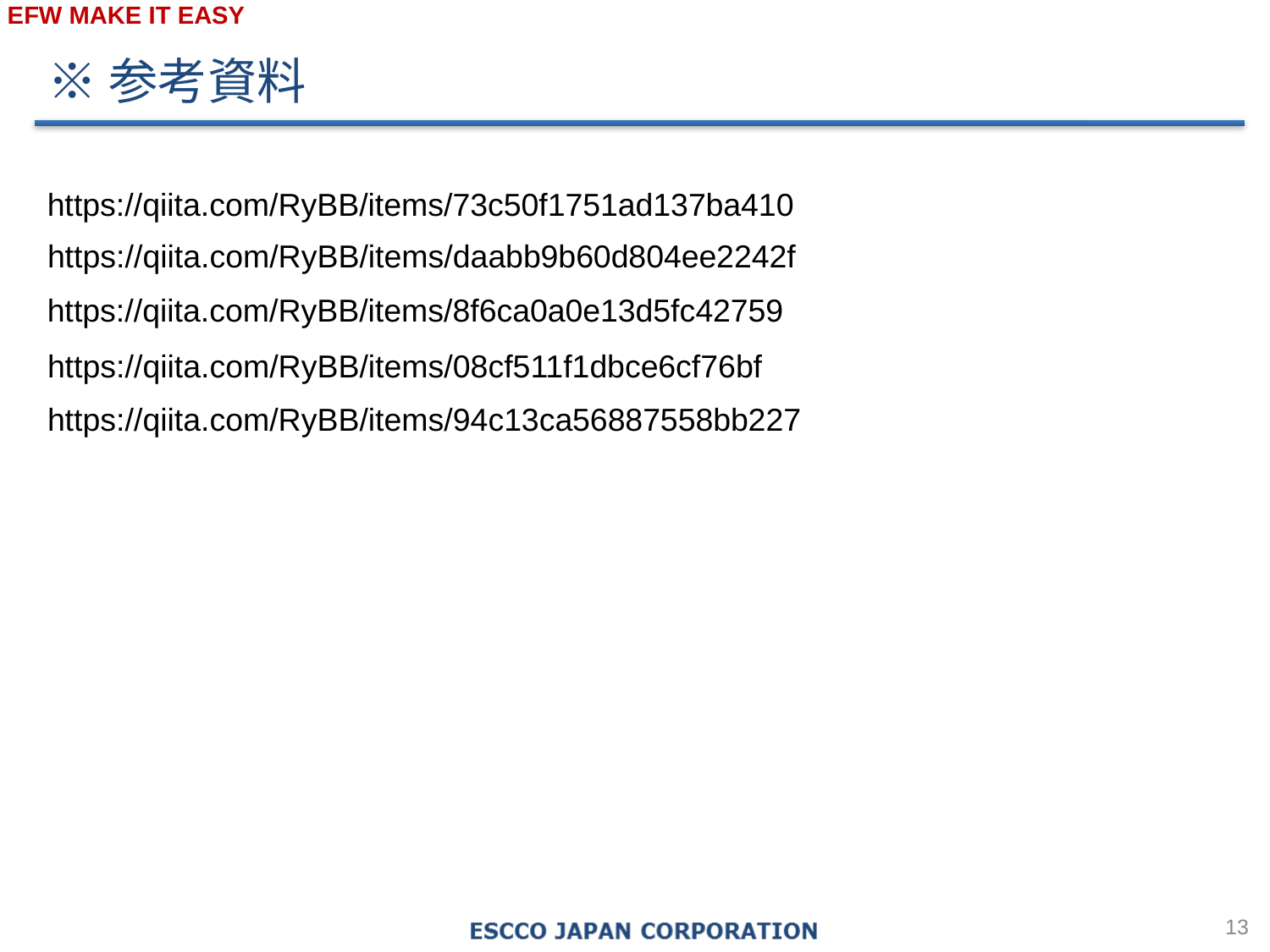

※参考資料
https://qiita.com/RyBB/items/73c50f1751ad137ba410
https://qiita.com/RyBB/items/daabb9b60d804ee2242f
https://qiita.com/RyBB/items/8f6ca0a0e13d5fc42759
https://qiita.com/RyBB/items/08cf511f1dbce6cf76bf
https://qiita.com/RyBB/items/94c13ca56887558bb227
13